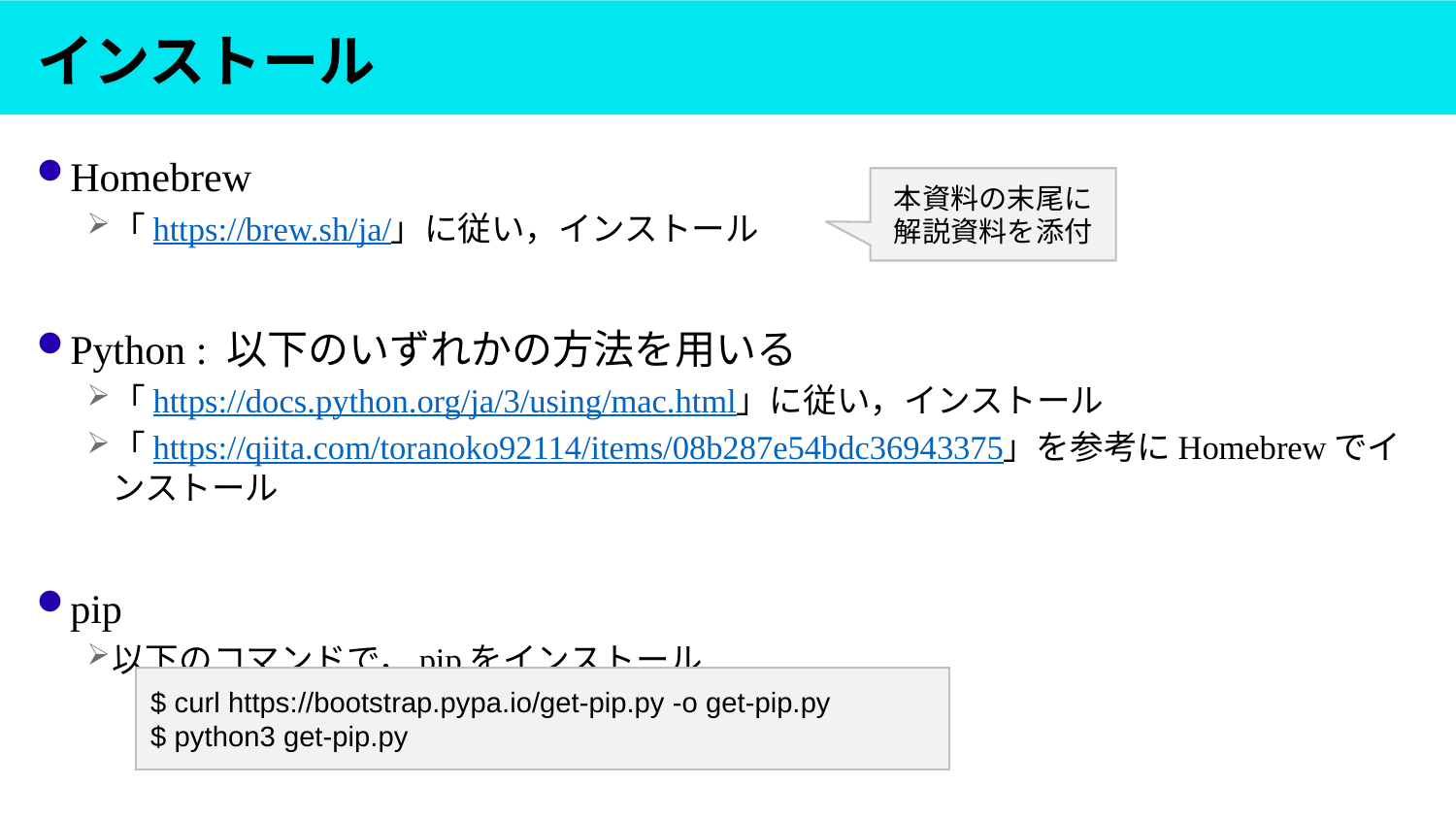

# インストール
Homebrew
「https://brew.sh/ja/」に従い，インストール

Python : 以下のいずれかの方法を用いる
「https://docs.python.org/ja/3/using/mac.html」に従い，インストール
「https://qiita.com/toranoko92114/items/08b287e54bdc36943375」を参考にHomebrewでインストール

pip
以下のコマンドで，pipをインストール
本資料の末尾に解説資料を添付
$ curl https://bootstrap.pypa.io/get-pip.py -o get-pip.py
$ python3 get-pip.py